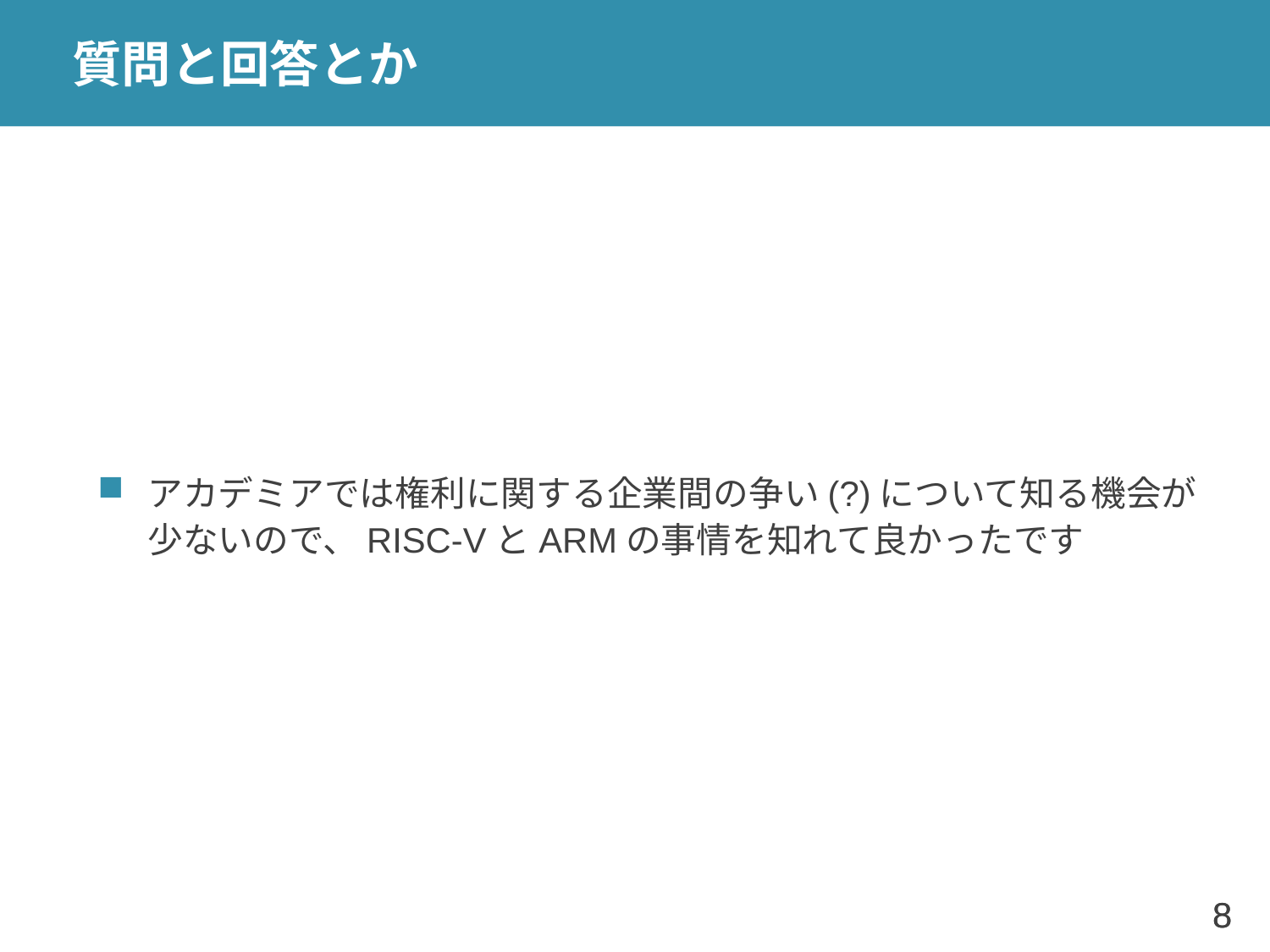

# 質問と回答とか
アカデミアでは権利に関する企業間の争い(?)について知る機会が少ないので、RISC-VとARMの事情を知れて良かったです